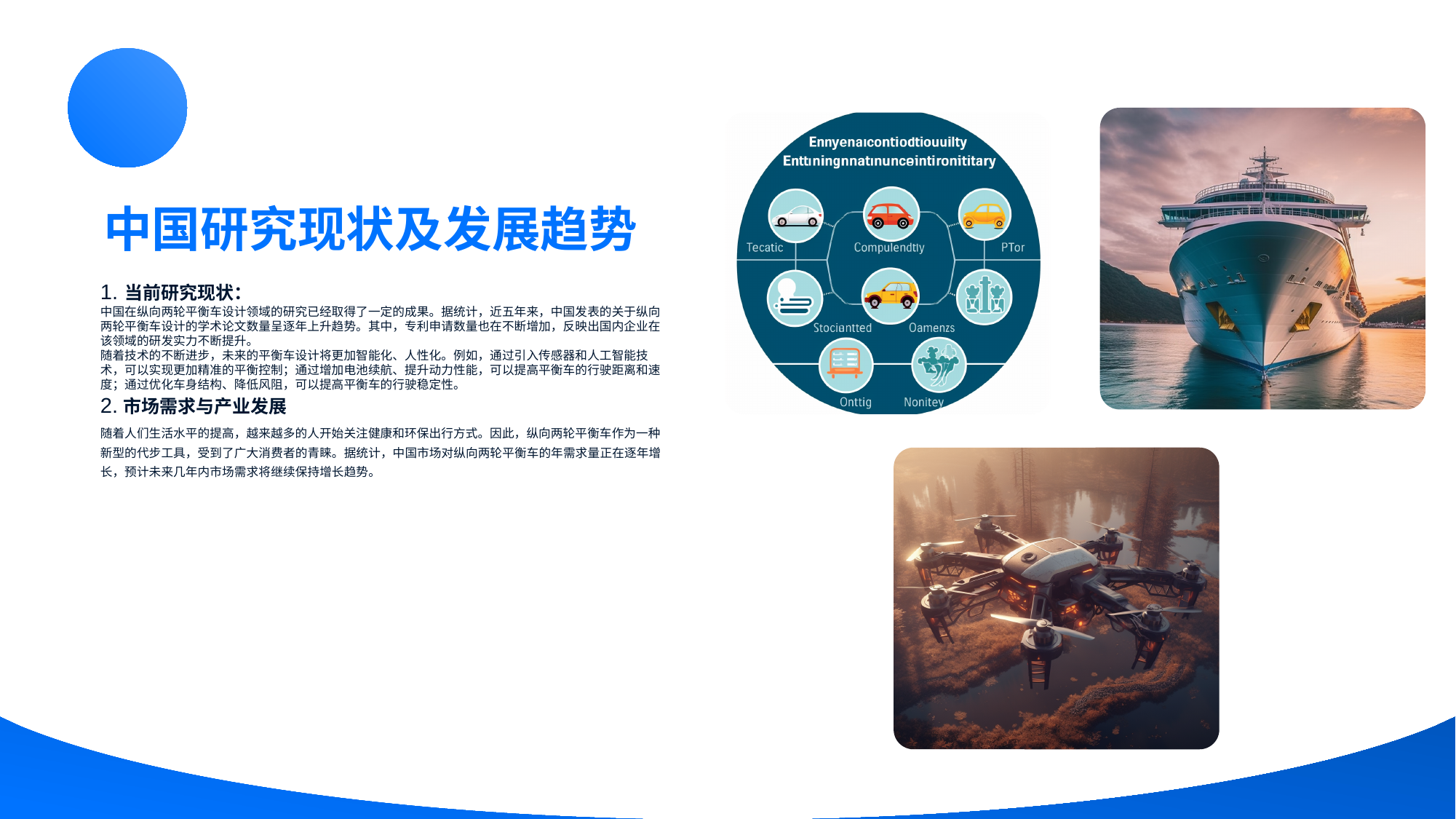

中国研究现状及发展趋势
1. 当前研究现状：
中国在纵向两轮平衡车设计领域的研究已经取得了一定的成果。据统计，近五年来，中国发表的关于纵向两轮平衡车设计的学术论文数量呈逐年上升趋势。其中，专利申请数量也在不断增加，反映出国内企业在该领域的研发实力不断提升。
随着技术的不断进步，未来的平衡车设计将更加智能化、人性化。例如，通过引入传感器和人工智能技术，可以实现更加精准的平衡控制；通过增加电池续航、提升动力性能，可以提高平衡车的行驶距离和速度；通过优化车身结构、降低风阻，可以提高平衡车的行驶稳定性。
2.市场需求与产业发展
随着人们生活水平的提高，越来越多的人开始关注健康和环保出行方式。因此，纵向两轮平衡车作为一种新型的代步工具，受到了广大消费者的青睐。据统计，中国市场对纵向两轮平衡车的年需求量正在逐年增长，预计未来几年内市场需求将继续保持增长趋势。